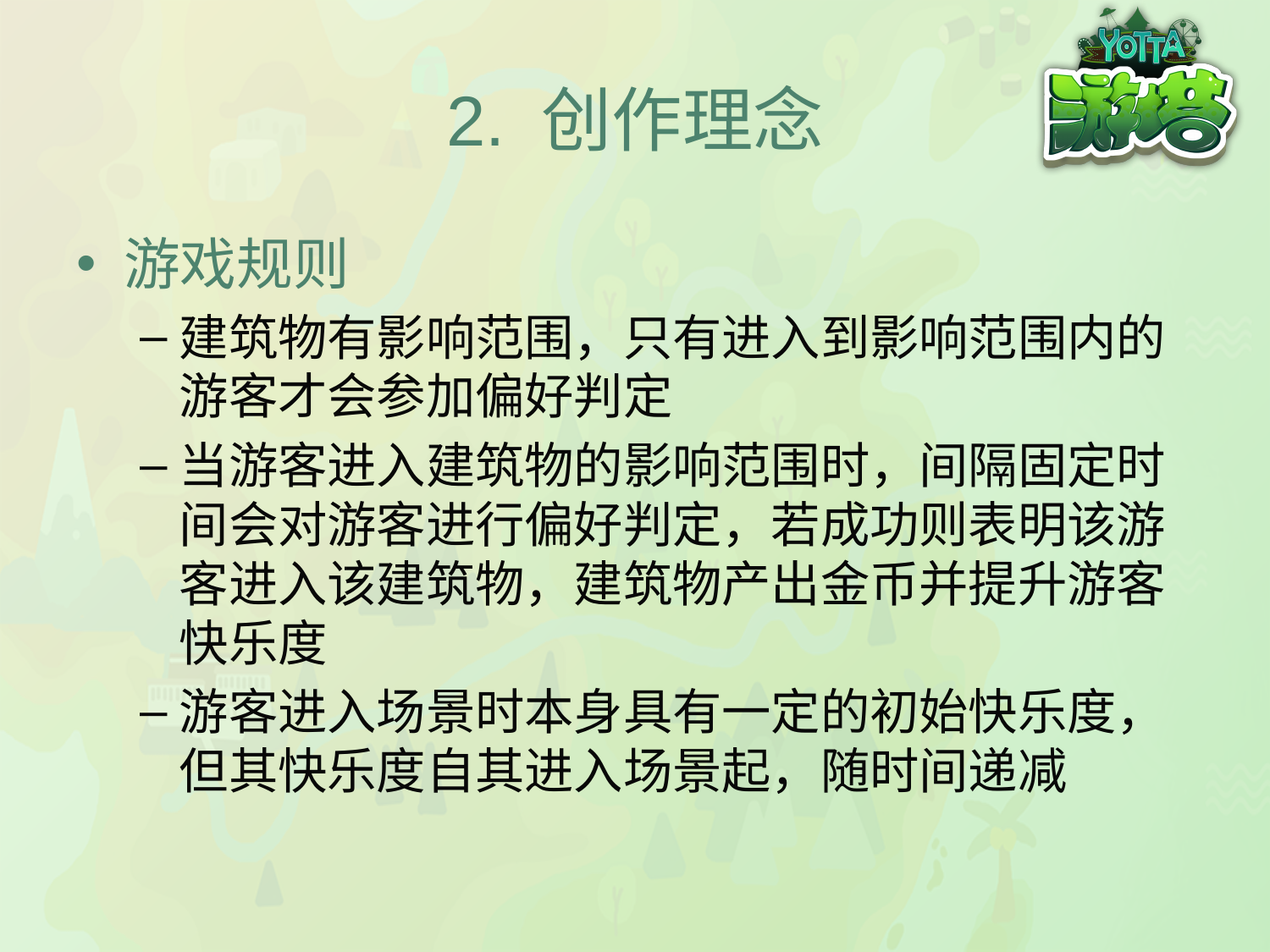

# 2. 创作理念
游戏规则
建筑物有影响范围，只有进入到影响范围内的游客才会参加偏好判定
当游客进入建筑物的影响范围时，间隔固定时间会对游客进行偏好判定，若成功则表明该游客进入该建筑物，建筑物产出金币并提升游客快乐度
游客进入场景时本身具有一定的初始快乐度，但其快乐度自其进入场景起，随时间递减